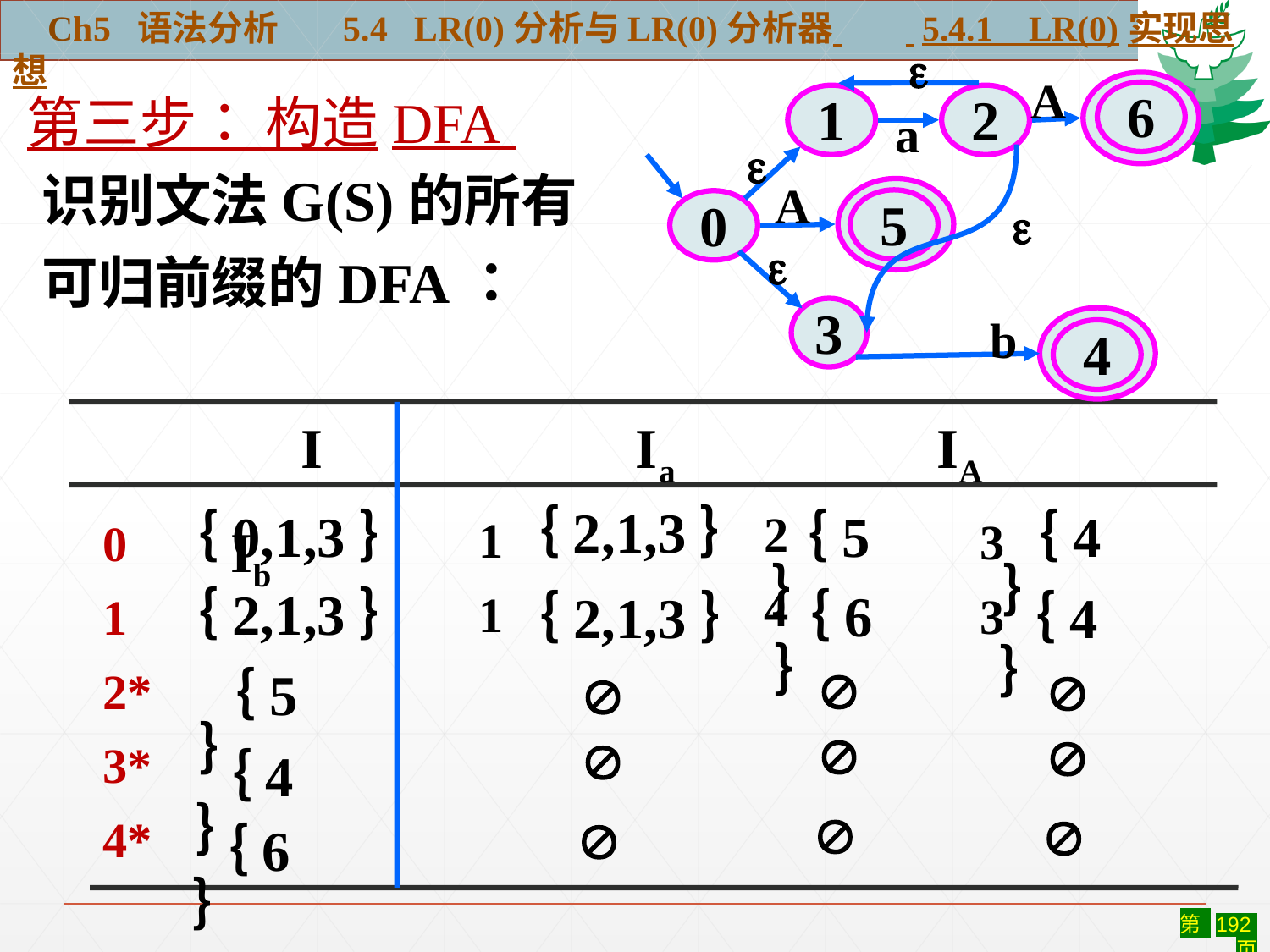

Ch5  语法分析       5.4   LR(0)分析与LR(0)分析器          5.4.1    LR(0)实现思想
ε
A

6
1
2
a
ε
A

5
0
ε
ε
3

4
b
识别文法G(S)的所有
可归前缀的DFA：
第三步： 构造DFA
　I                      Ia　　   　  IA　　     　Ib

2
4
1
1
｛2,1,3｝
3
3
0
1
2*
3*
4*
｛0,1,3｝
｛5｝
｛4｝
｛2,1,3｝
｛6｝
｛2,1,3｝
｛4｝
∅
∅
∅
｛5｝
∅
∅
∅
｛4｝
∅
∅
∅
｛6｝